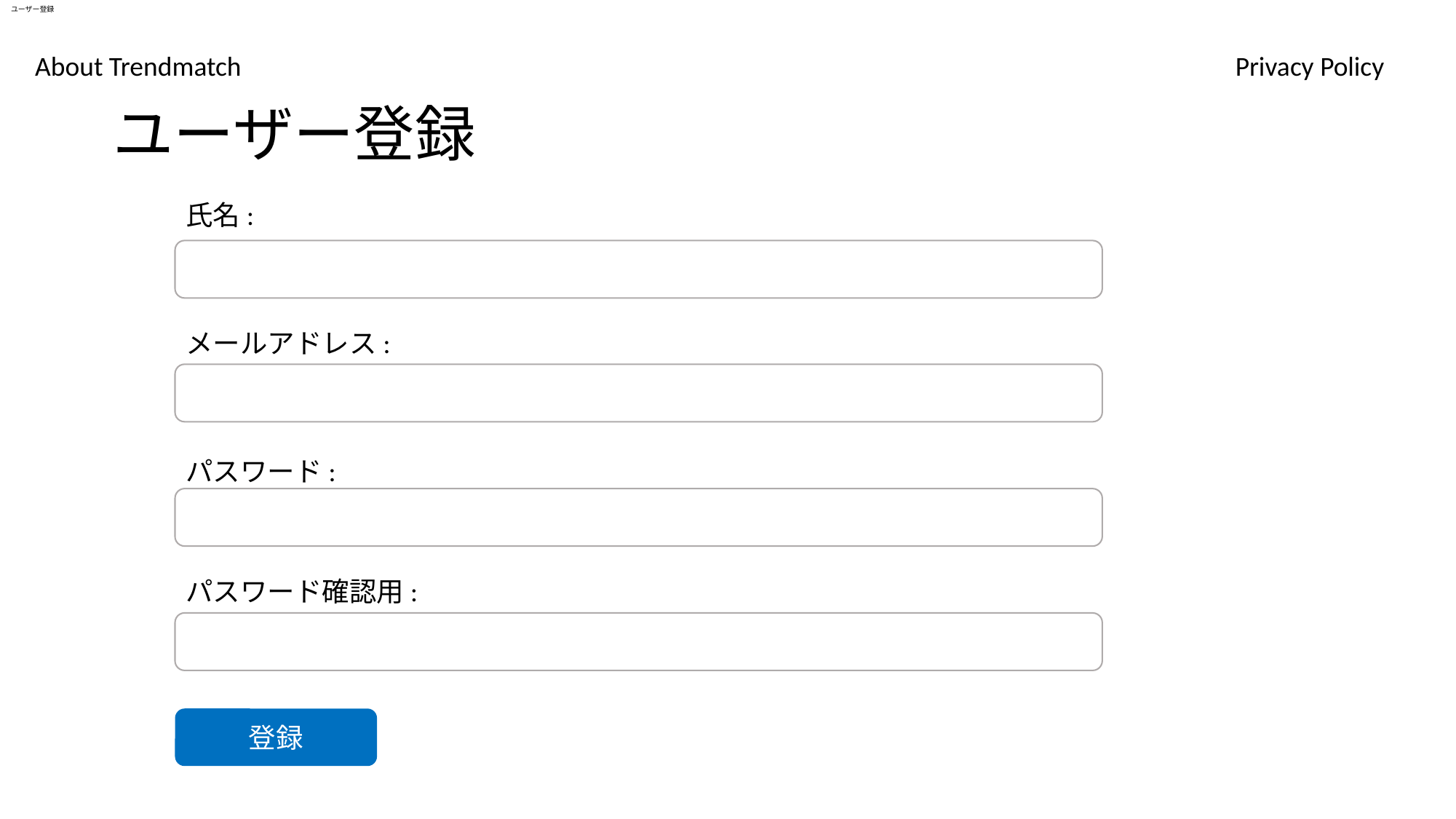

# ユーザー登録
About Trendmatch
Privacy Policy
ユーザー登録
氏名:

メールアドレス:

パスワード:

パスワード確認用:

登録